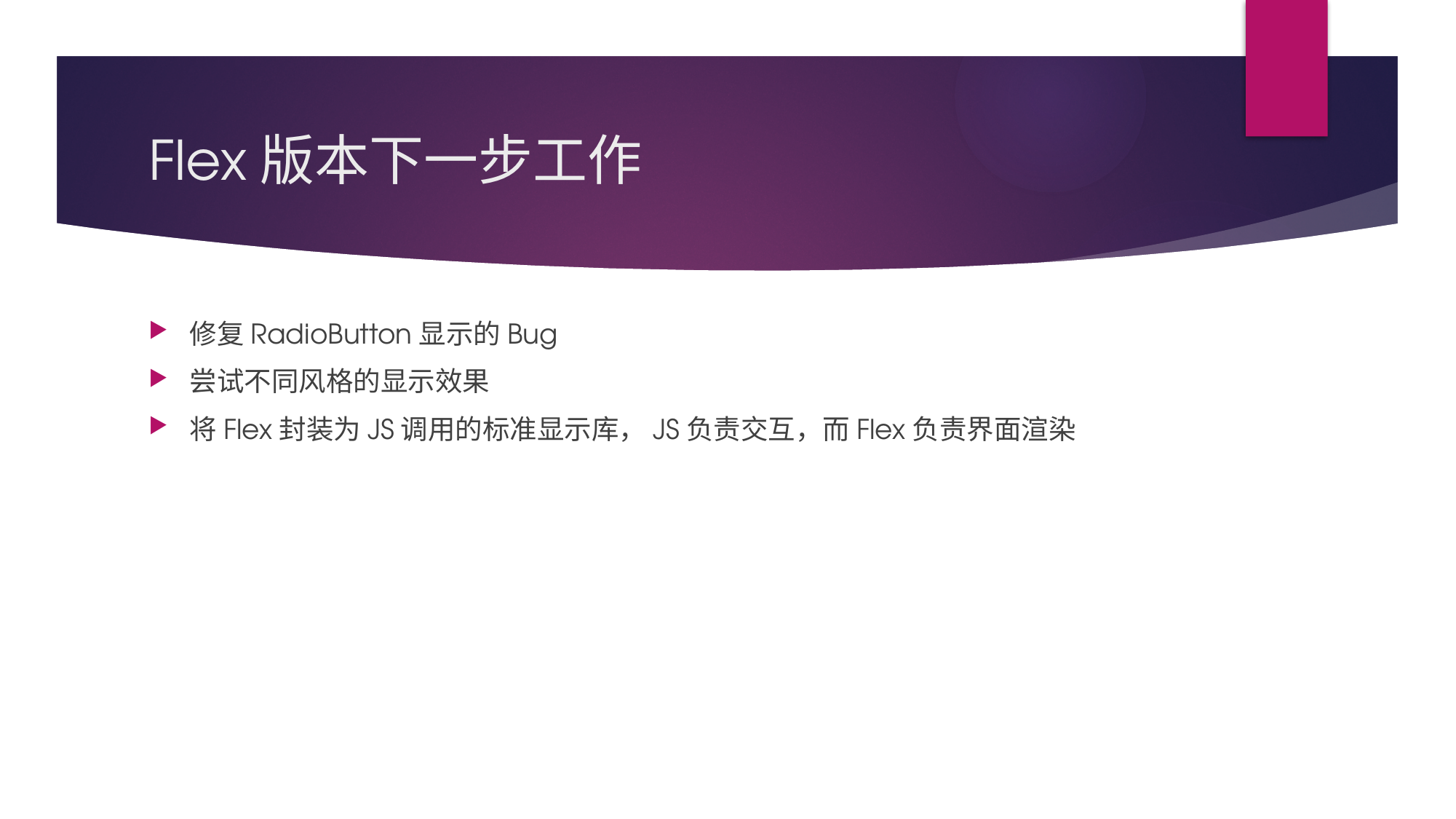

# Flex版本下一步工作
修复RadioButton显示的Bug
尝试不同风格的显示效果
将Flex封装为JS调用的标准显示库，JS负责交互，而Flex负责界面渲染